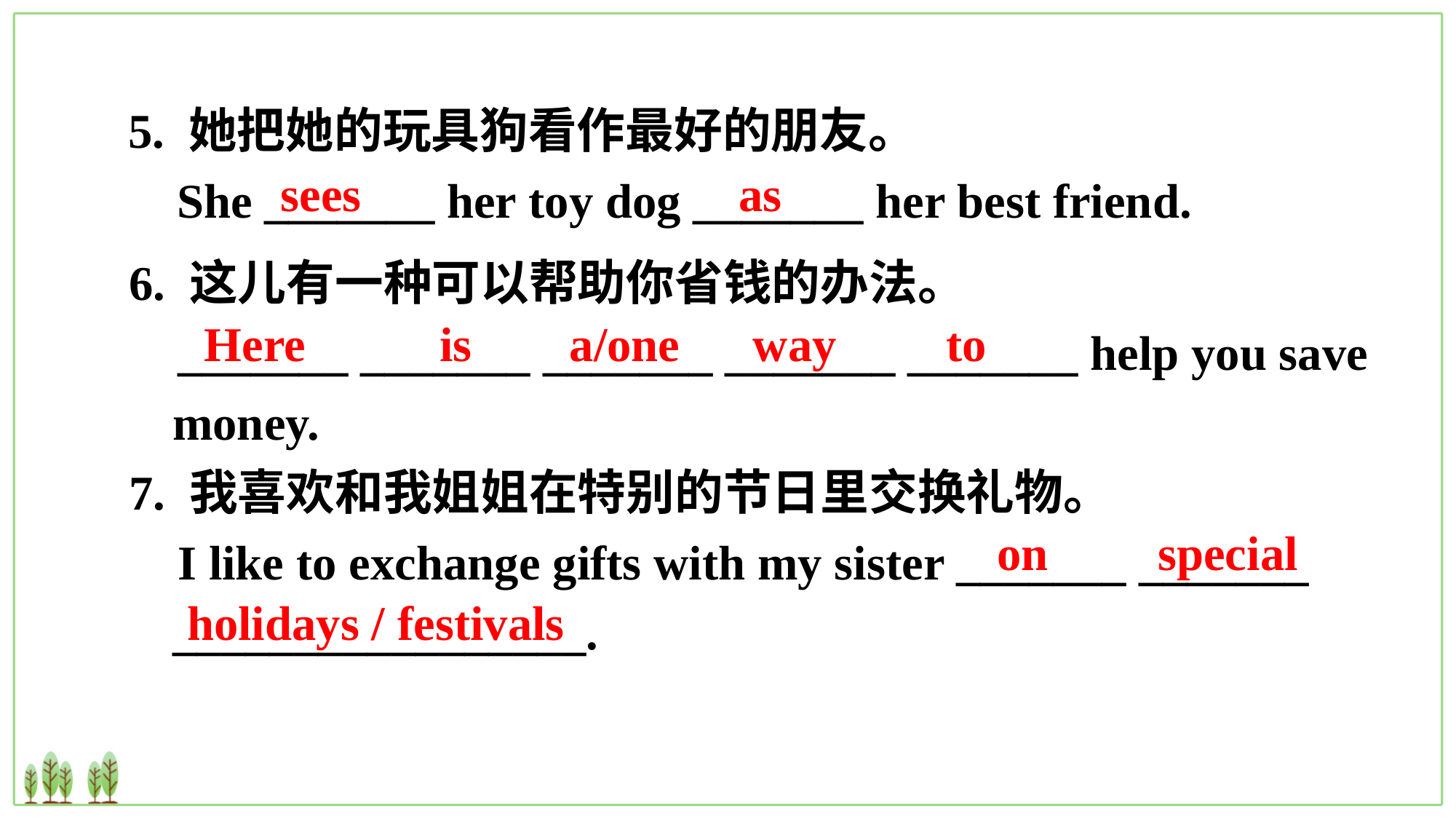

5. 她把她的玩具狗看作最好的朋友。
    She _______ her toy dog _______ her best friend.
sees                               as
6. 这儿有一种可以帮助你省钱的办法。
    _______ _______ _______ _______ _______ help you save money.
7. 我喜欢和我姐姐在特别的节日里交换礼物。
    I like to exchange gifts with my sister _______ _______ _________________.
Here           is        a/one      way         to
   on         special
holidays / festivals